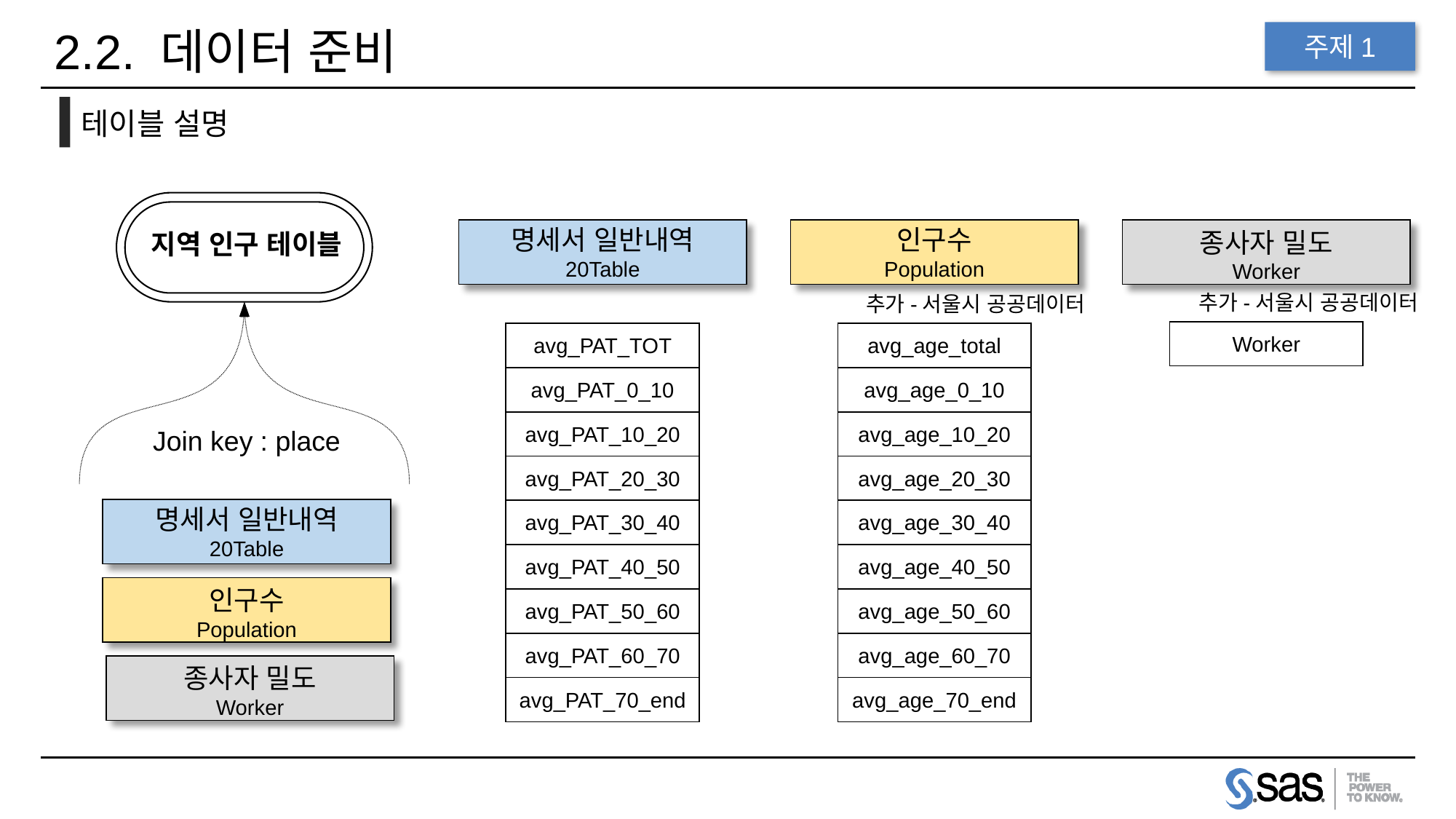

2.2. 데이터 준비
주제1

테이블 설명

명세서 일반내역
20Table
인구수
Population
종사자 밀도
Worker
지역 인구 테이블
추가-서울시 공공데이터
추가-서울시 공공데이터
| Worker |
| --- |
| avg\_PAT\_TOT |
| --- |
| avg\_PAT\_0\_10 |
| avg\_PAT\_10\_20 |
| avg\_PAT\_20\_30 |
| avg\_PAT\_30\_40 |
| avg\_PAT\_40\_50 |
| avg\_PAT\_50\_60 |
| avg\_PAT\_60\_70 |
| avg\_PAT\_70\_end |
| avg\_age\_total |
| --- |
| avg\_age\_0\_10 |
| avg\_age\_10\_20 |
| avg\_age\_20\_30 |
| avg\_age\_30\_40 |
| avg\_age\_40\_50 |
| avg\_age\_50\_60 |
| avg\_age\_60\_70 |
| avg\_age\_70\_end |
Join key : place
명세서 일반내역
20Table

인구수
Population
종사자 밀도
Worker